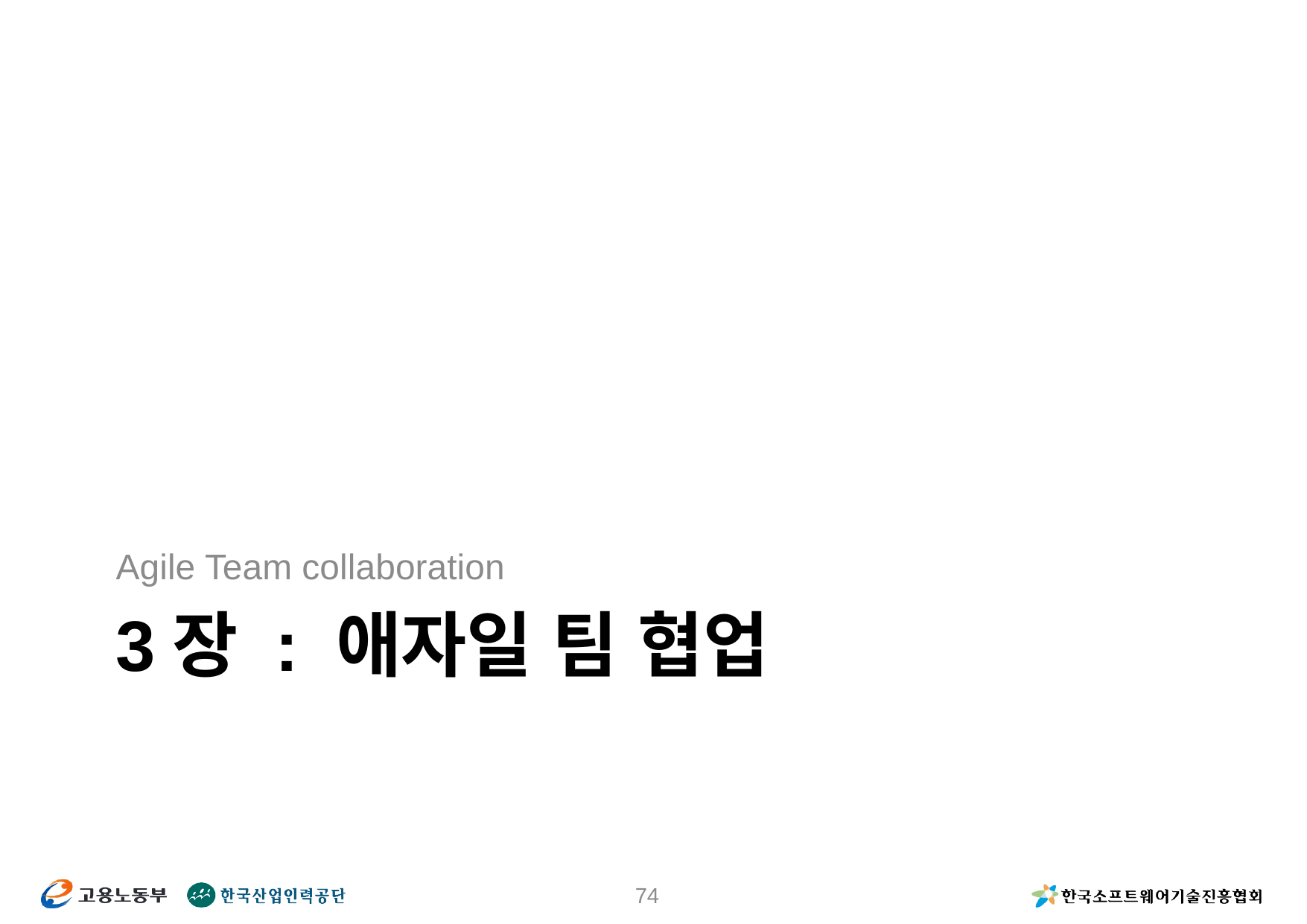

Agile Team collaboration
# 3장 : 애자일 팀 협업
74